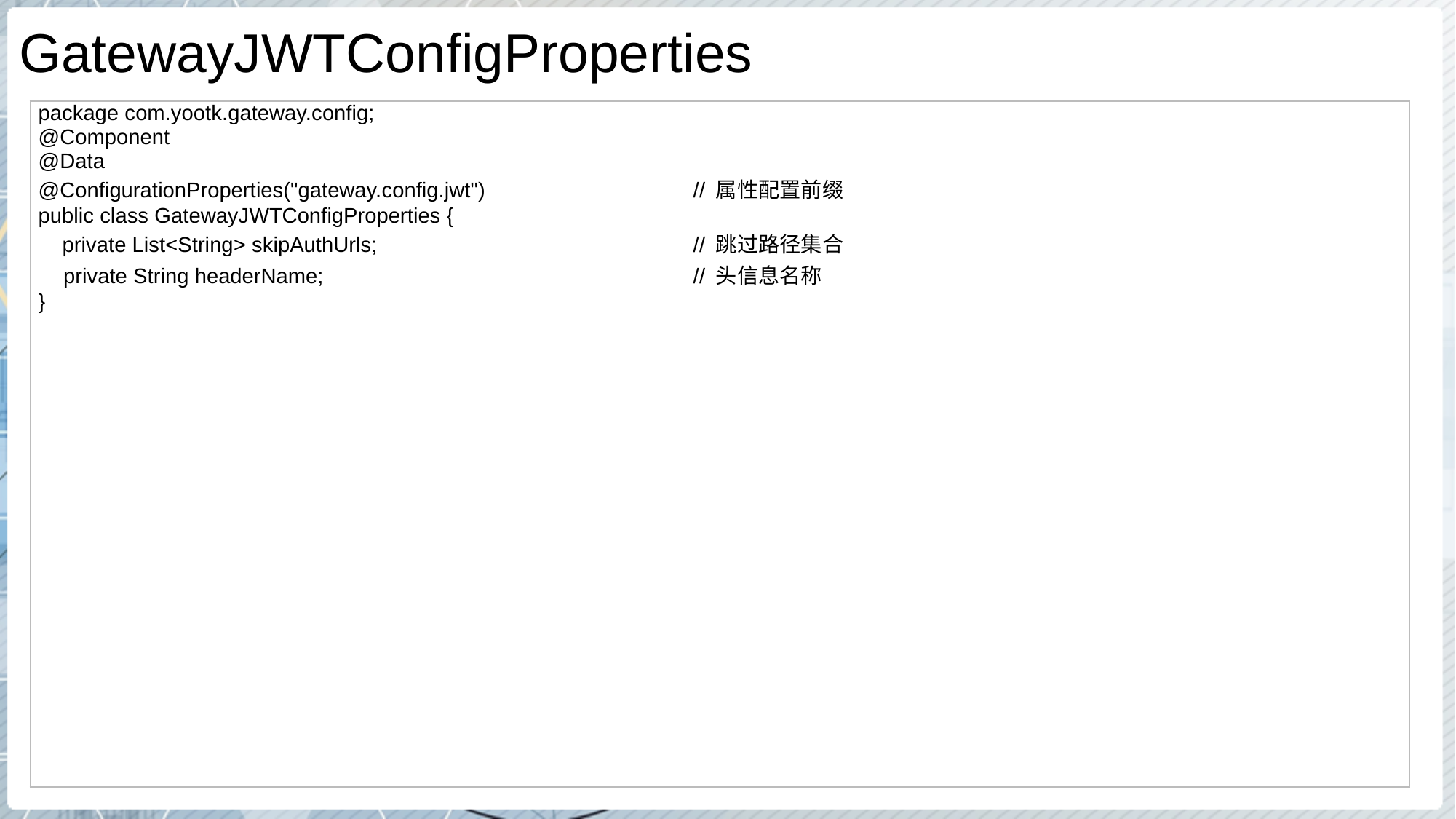

# GatewayJWTConfigProperties
| package com.yootk.gateway.config; @Component @Data @ConfigurationProperties("gateway.config.jwt") // 属性配置前缀 public class GatewayJWTConfigProperties { private List<String> skipAuthUrls; // 跳过路径集合 private String headerName; // 头信息名称 } |
| --- |